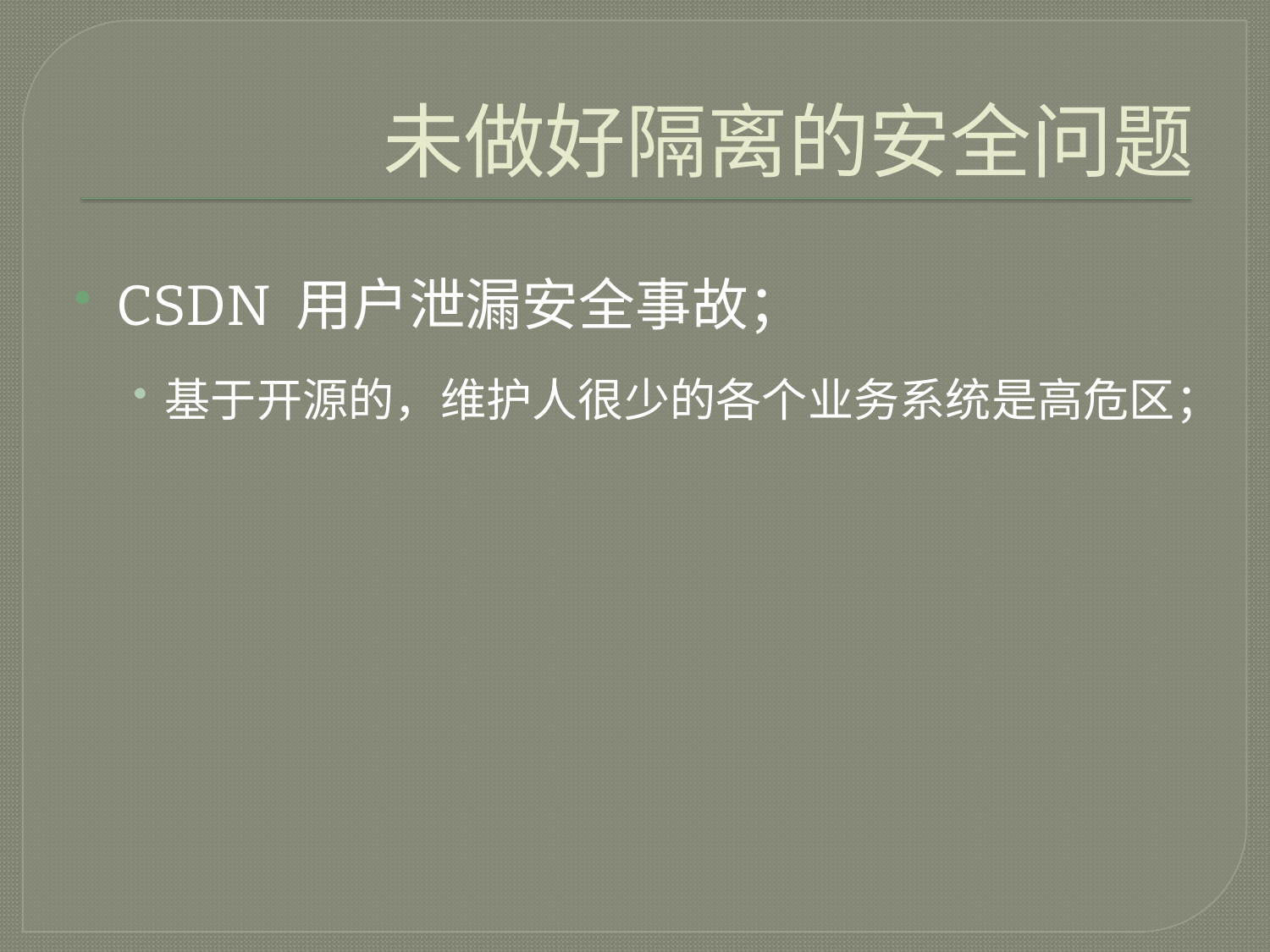

# 未做好隔离的安全问题
CSDN 用户泄漏安全事故；
基于开源的，维护人很少的各个业务系统是高危区；